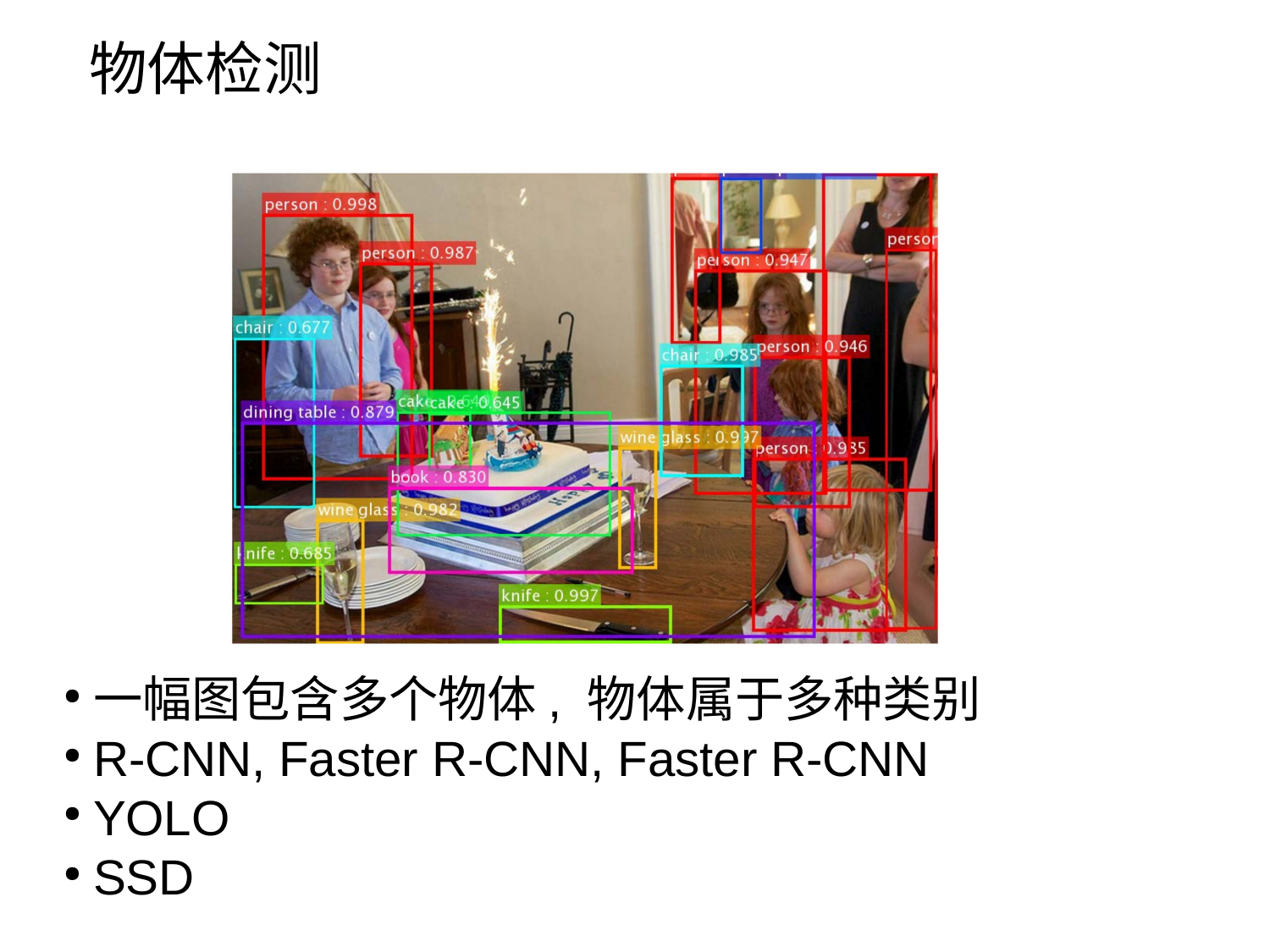

# 物体检测

一幅图包含多个物体, 物体属于多种类别
R-CNN, Faster R-CNN, Faster R-CNN
YOLO
SSD